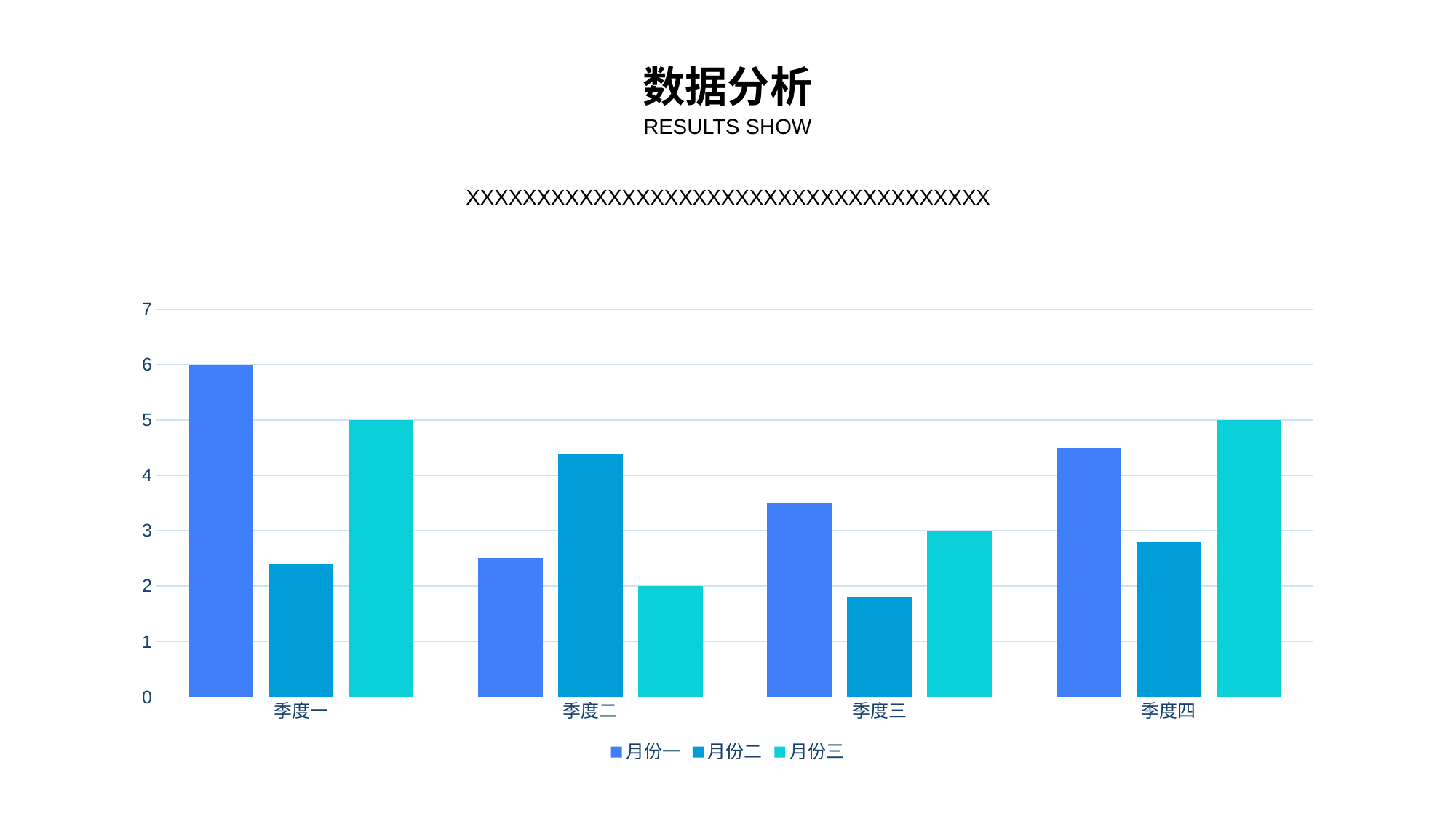

数据分析
RESULTS SHOW
XXXXXXXXXXXXXXXXXXXXXXXXXXXXXXXXXXXXX

### Chart

| Category | 月份一 | 月份二 | 月份三 |
|---|---|---|---|
| 季度一 | 6.0 | 2.4 | 5.0 |
| 季度二 | 2.5 | 4.4 | 2.0 |
| 季度三 | 3.5 | 1.8 | 3.0 |
| 季度四 | 4.5 | 2.8 | 5.0 |